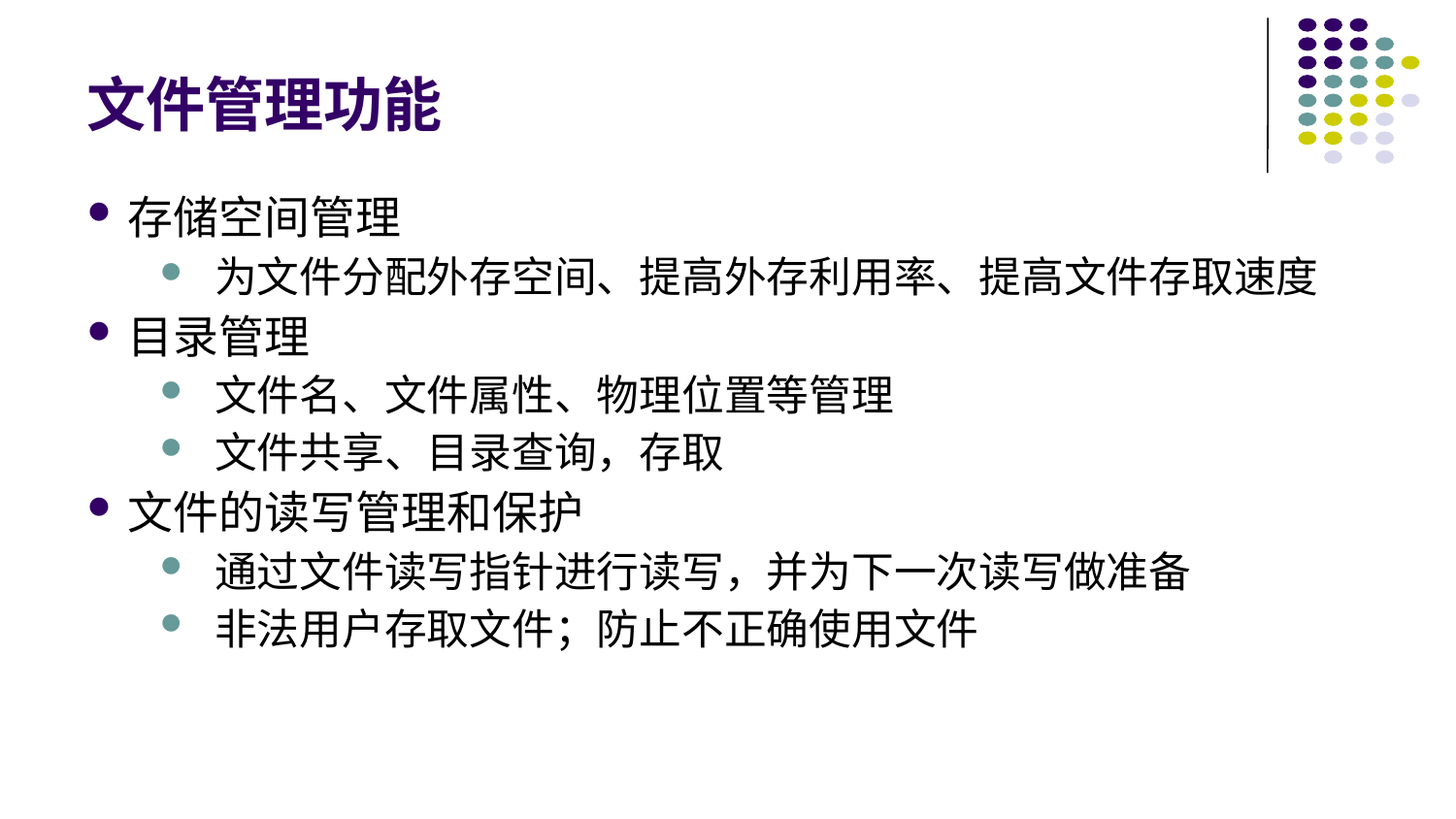

# 文件管理功能
存储空间管理
为文件分配外存空间、提高外存利用率、提高文件存取速度
目录管理
文件名、文件属性、物理位置等管理
文件共享、目录查询，存取
文件的读写管理和保护
通过文件读写指针进行读写，并为下一次读写做准备
非法用户存取文件；防止不正确使用文件
72